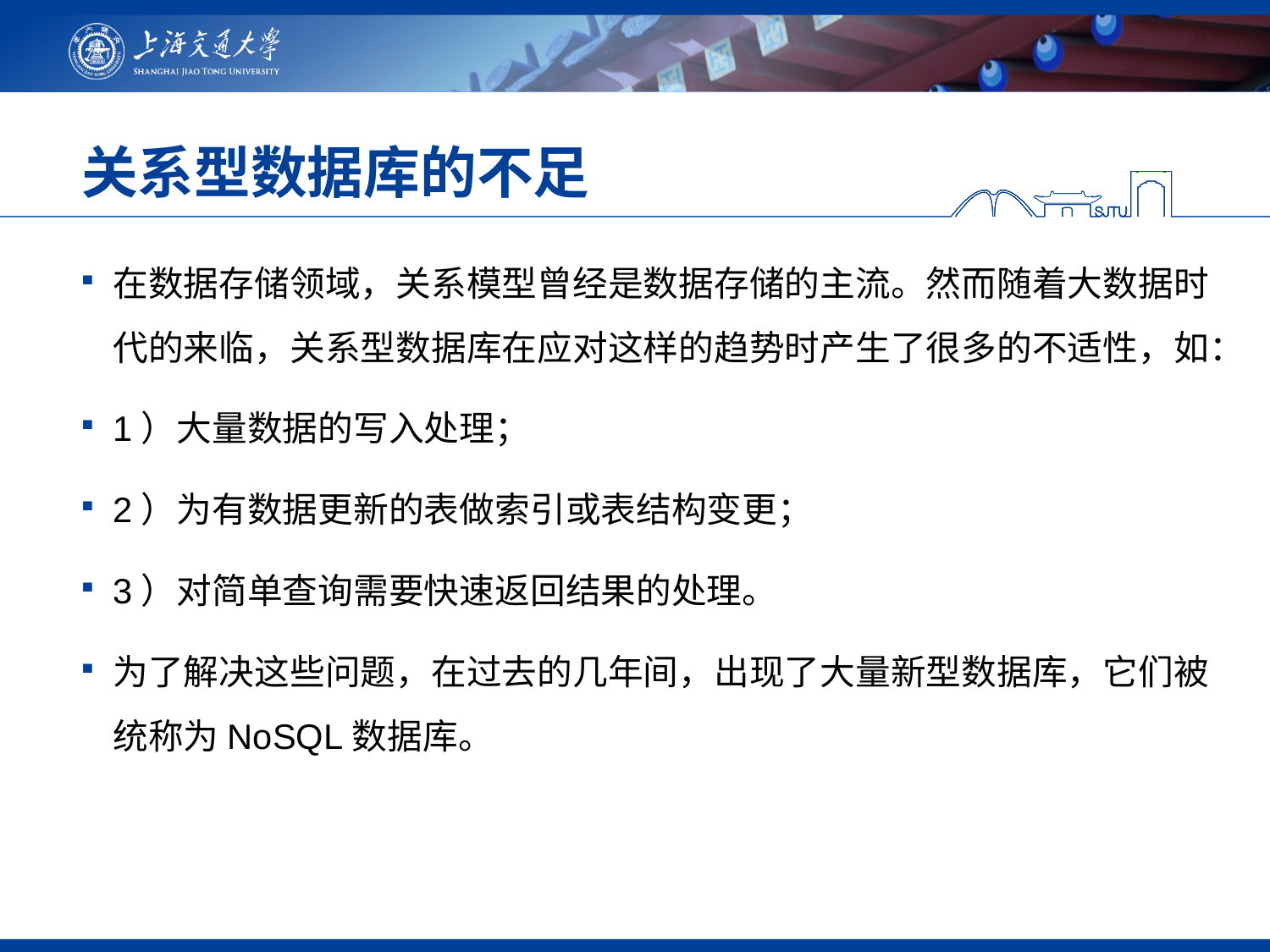

# 关系型数据库的不足
在数据存储领域，关系模型曾经是数据存储的主流。然而随着大数据时代的来临，关系型数据库在应对这样的趋势时产生了很多的不适性，如：
1）大量数据的写入处理；
2）为有数据更新的表做索引或表结构变更；
3）对简单查询需要快速返回结果的处理。
为了解决这些问题，在过去的几年间，出现了大量新型数据库，它们被统称为NoSQL数据库。